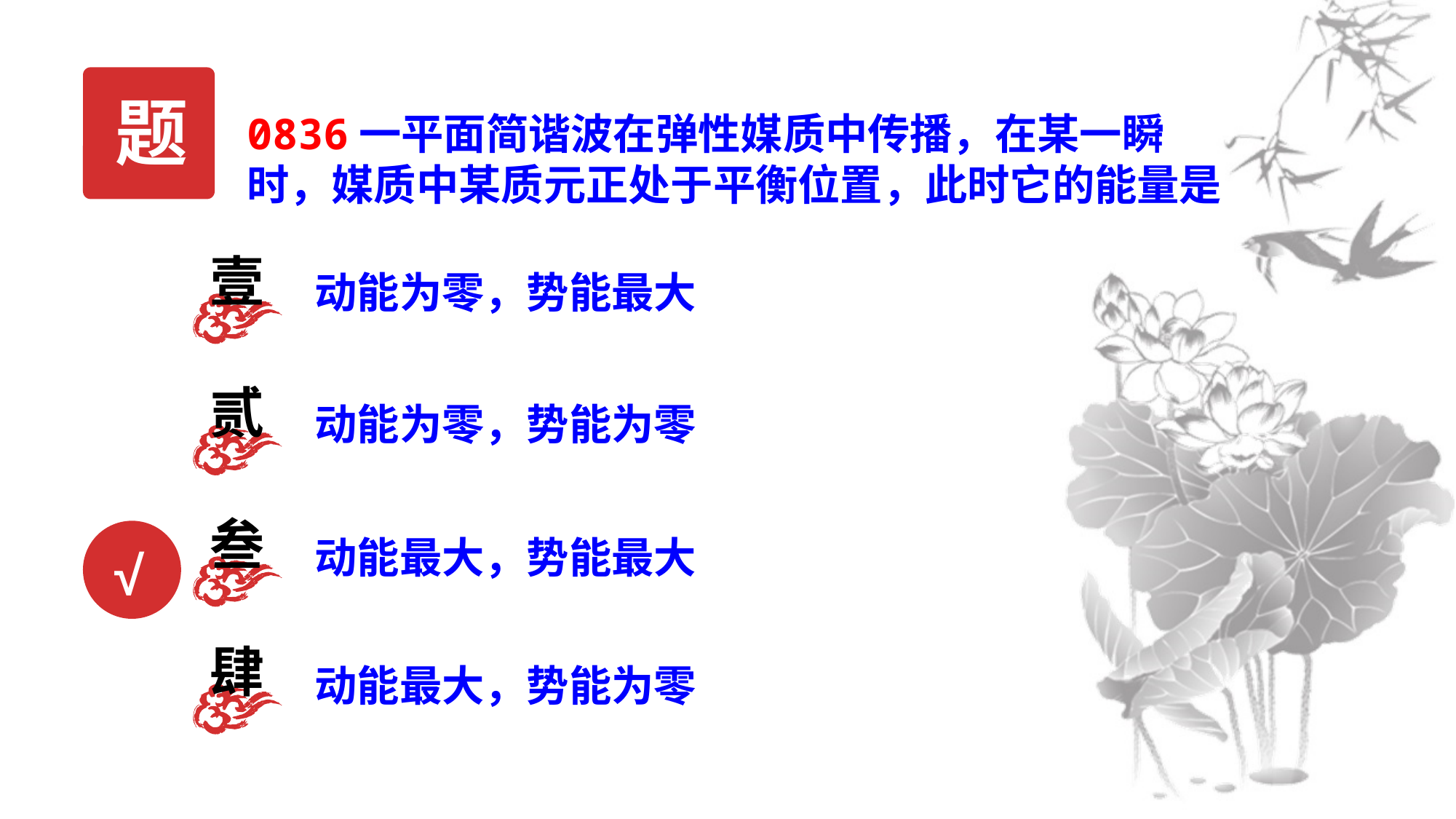

题
0836一平面简谐波在弹性媒质中传播，在某一瞬时，媒质中某质元正处于平衡位置，此时它的能量是
壹

动能为零，势能最大
贰

动能为零，势能为零
叁

动能最大，势能最大

√
肆

动能最大，势能为零